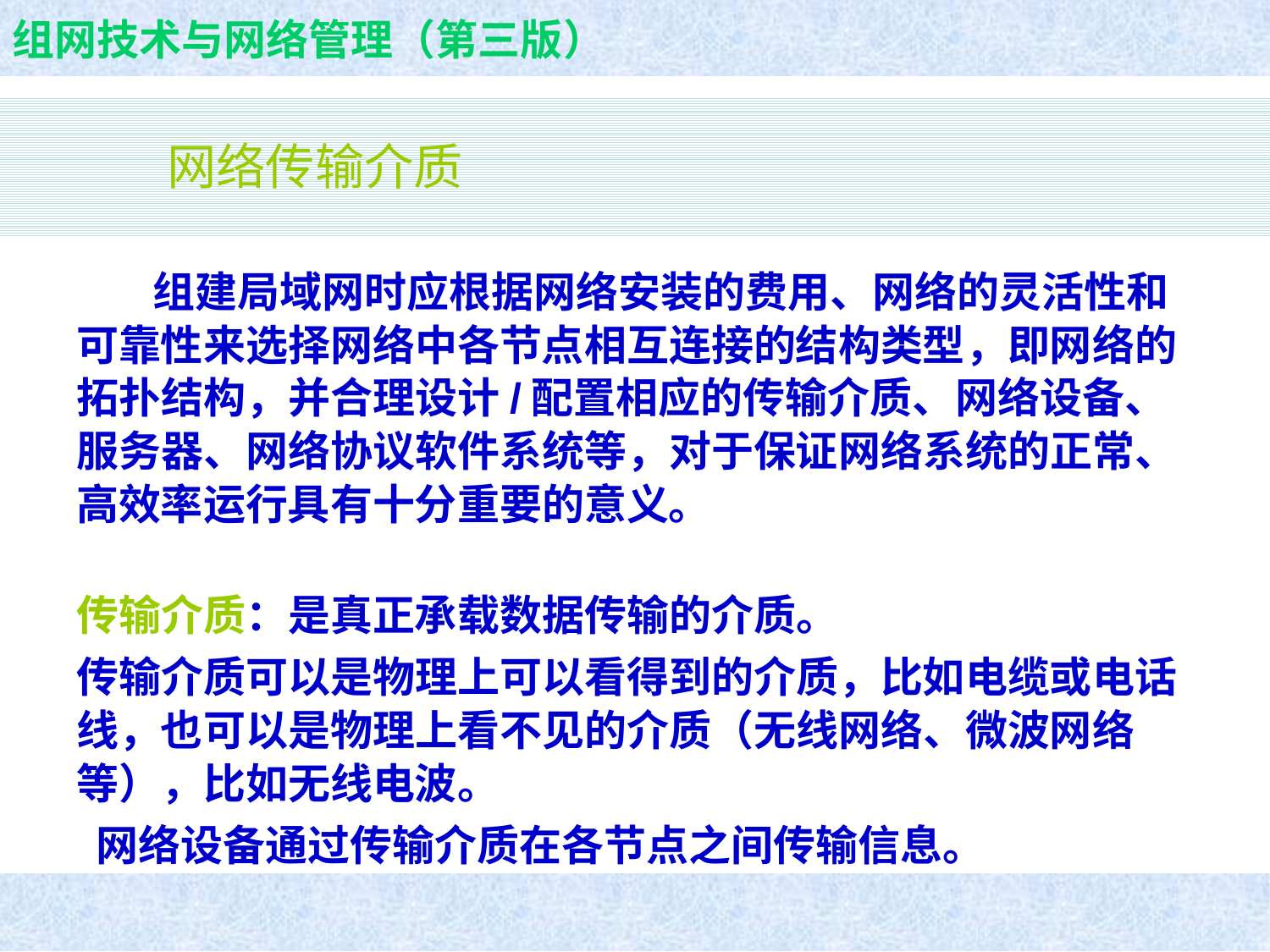

网络传输介质
       组建局域网时应根据网络安装的费用、网络的灵活性和可靠性来选择网络中各节点相互连接的结构类型，即网络的拓扑结构，并合理设计/配置相应的传输介质、网络设备、服务器、网络协议软件系统等，对于保证网络系统的正常、高效率运行具有十分重要的意义。

传输介质：是真正承载数据传输的介质。
传输介质可以是物理上可以看得到的介质，比如电缆或电话线，也可以是物理上看不见的介质（无线网络、微波网络等），比如无线电波。
 网络设备通过传输介质在各节点之间传输信息。